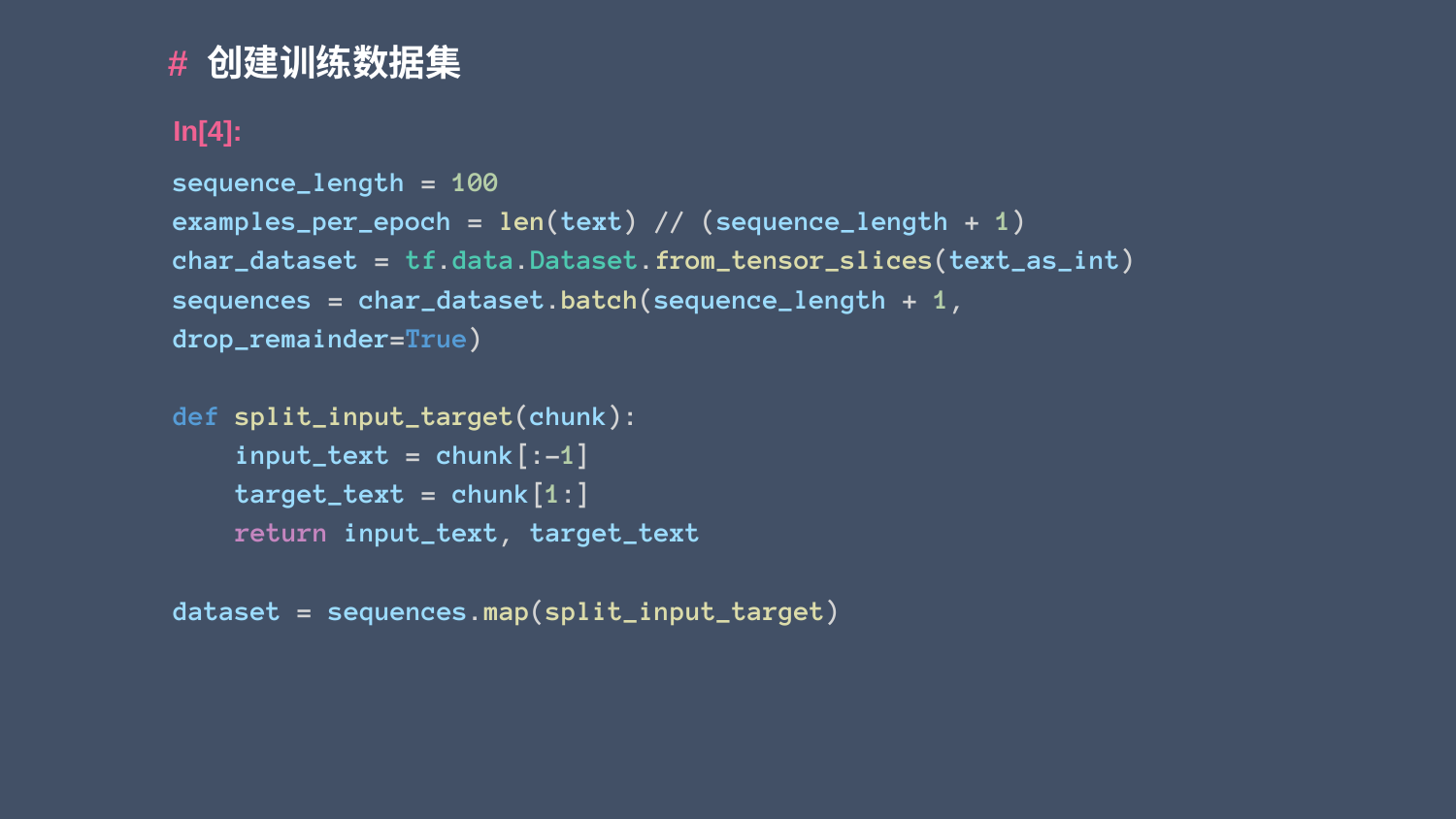

# 创建训练数据集
In[4]:
sequence_length = 100
examples_per_epoch = len(text) // (sequence_length + 1)
char_dataset = tf.data.Dataset.from_tensor_slices(text_as_int)
sequences = char_dataset.batch(sequence_length + 1, drop_remainder=True)
def split_input_target(chunk):
    input_text = chunk[:-1]
    target_text = chunk[1:]
    return input_text, target_text
dataset = sequences.map(split_input_target)